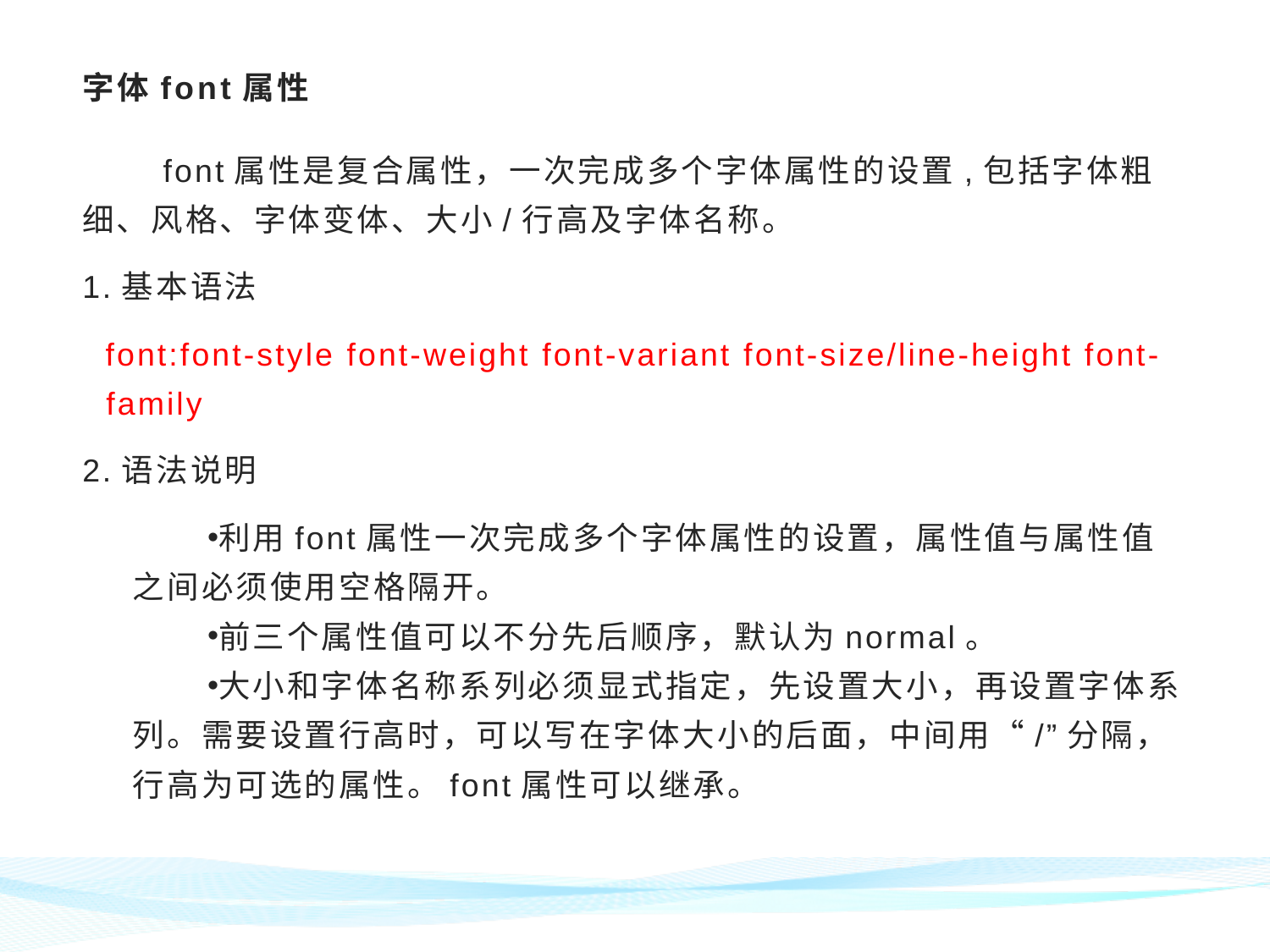

# 字体font属性
       font属性是复合属性，一次完成多个字体属性的设置,包括字体粗细、风格、字体变体、大小/行高及字体名称。
1.基本语法
  font:font-style font-weight font-variant font-size/line-height font-family
2.语法说明
利用font属性一次完成多个字体属性的设置，属性值与属性值之间必须使用空格隔开。
前三个属性值可以不分先后顺序，默认为normal。
大小和字体名称系列必须显式指定，先设置大小，再设置字体系列。需要设置行高时，可以写在字体大小的后面，中间用“/”分隔，行高为可选的属性。font属性可以继承。